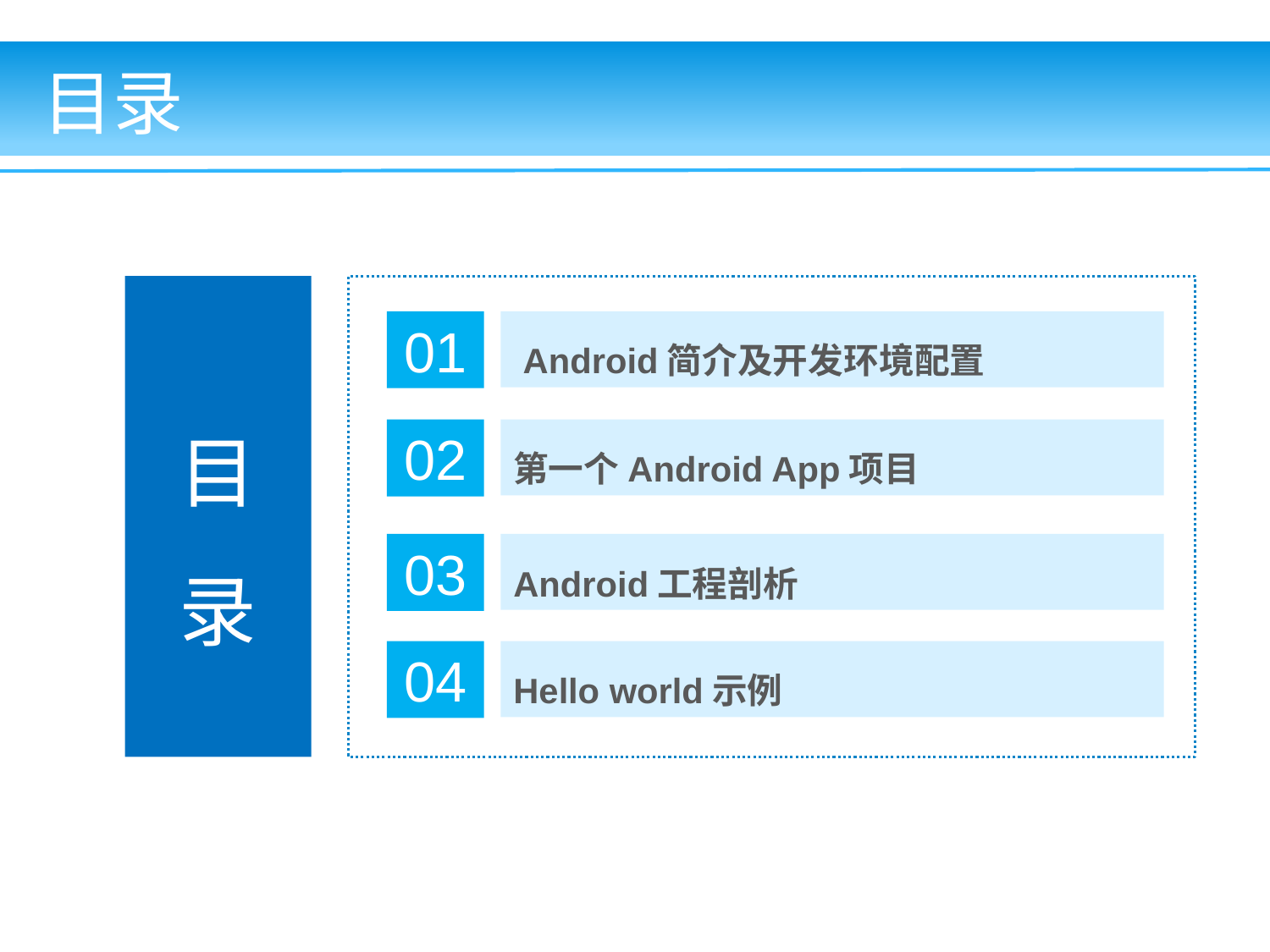

目录

目
录
01
 Android简介及开发环境配置
02
第一个Android App项目
Android工程剖析
03
04
Hello world示例